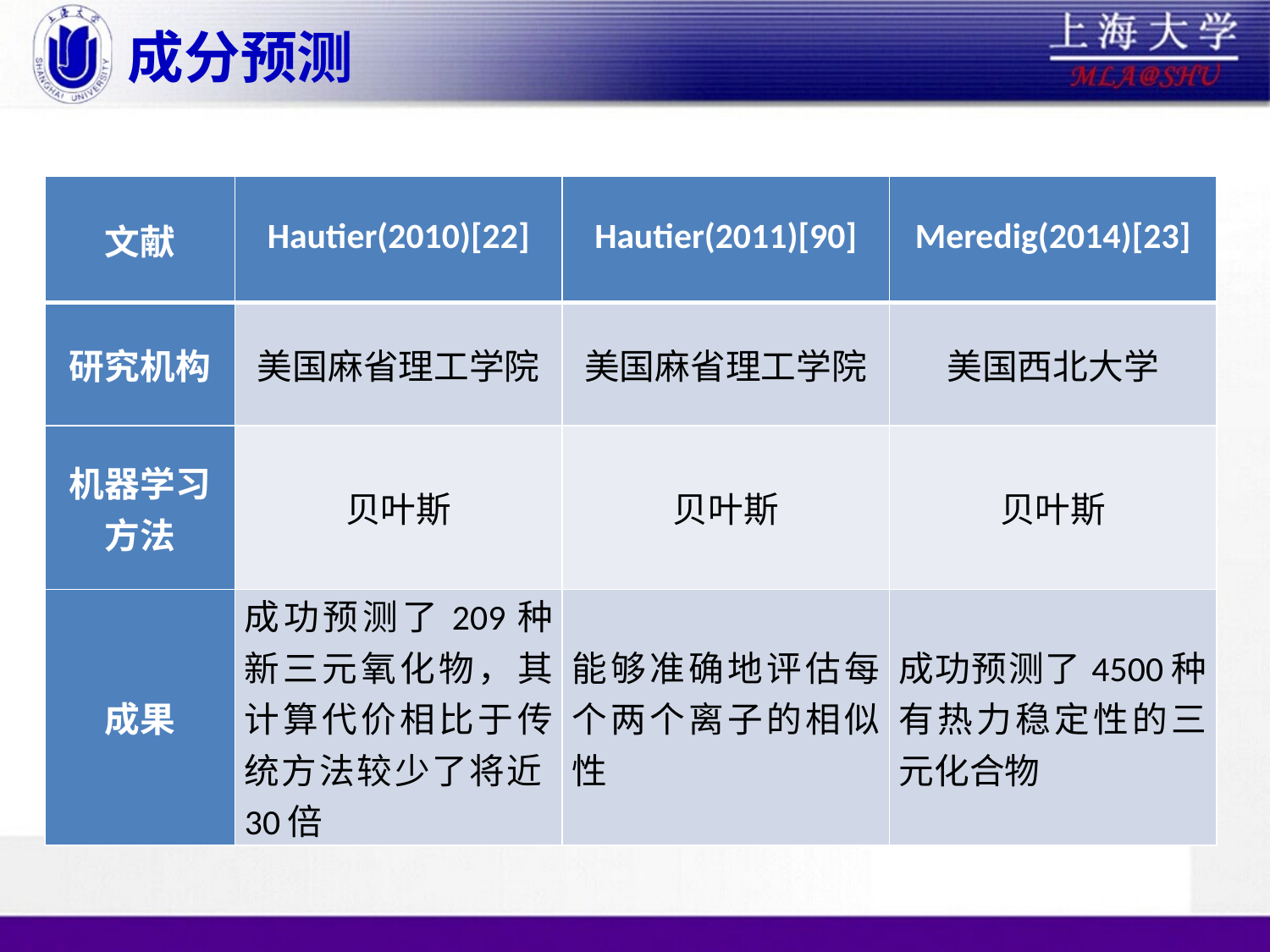

# 成分预测
| 文献 | Hautier(2010)[22] | Hautier(2011)[90] | Meredig(2014)[23] |
| --- | --- | --- | --- |
| 研究机构 | 美国麻省理工学院 | 美国麻省理工学院 | 美国西北大学 |
| 机器学习方法 | 贝叶斯 | 贝叶斯 | 贝叶斯 |
| 成果 | 成功预测了209种新三元氧化物，其计算代价相比于传统方法较少了将近30倍 | 能够准确地评估每个两个离子的相似性 | 成功预测了4500种有热力稳定性的三元化合物 |